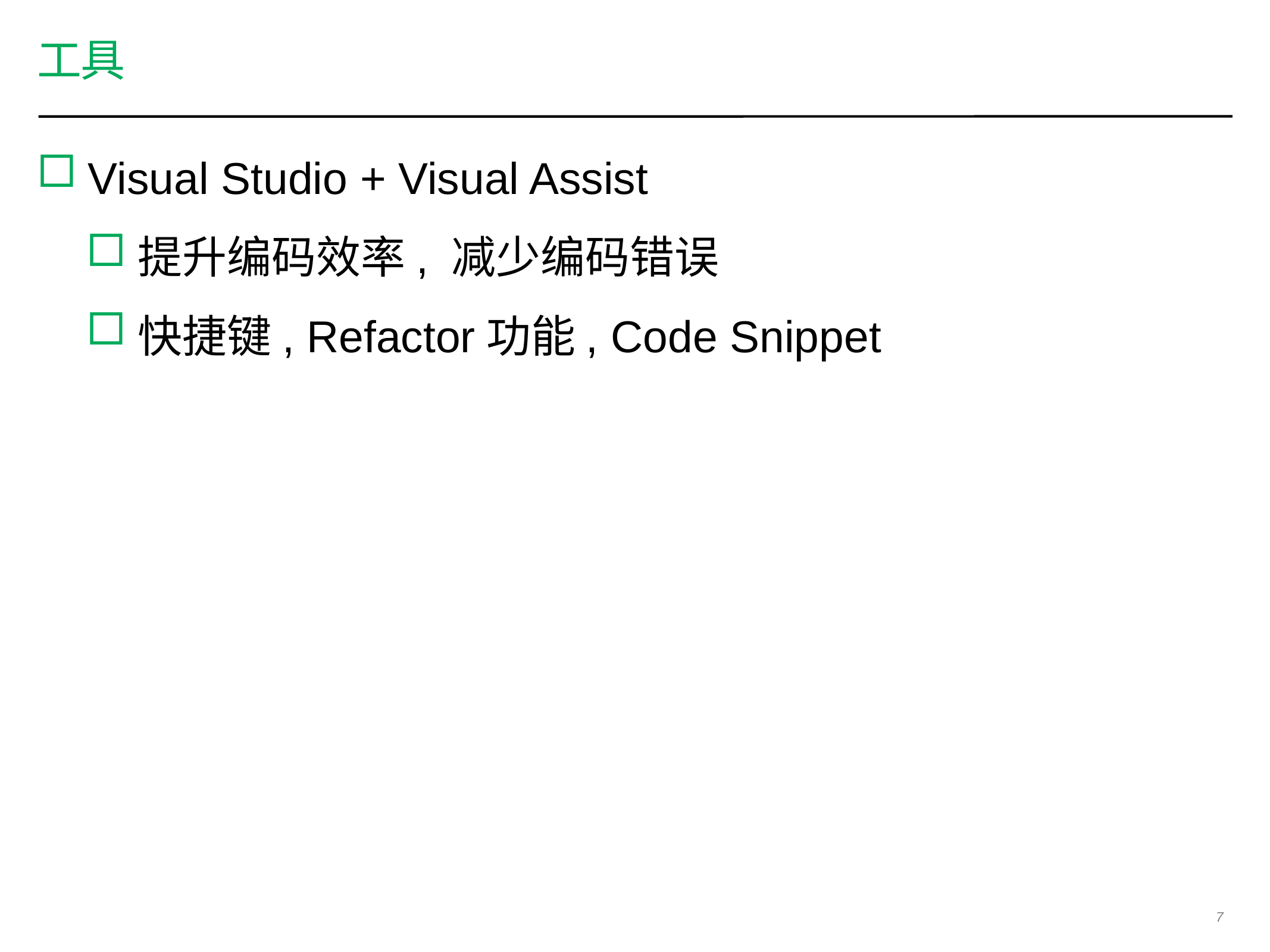

# 工具
Visual Studio + Visual Assist
提升编码效率, 减少编码错误
快捷键, Refactor功能, Code Snippet

7